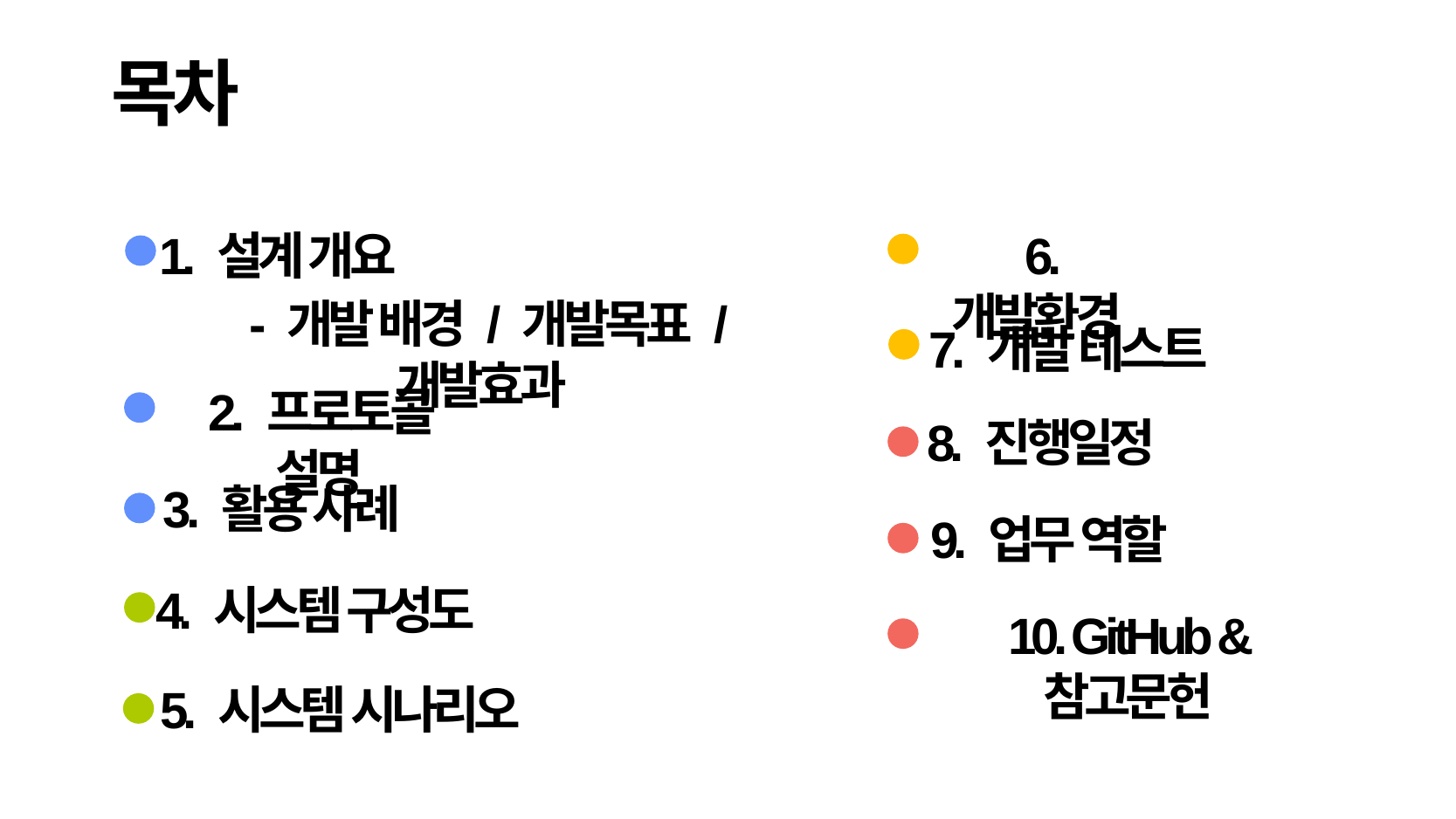

목차
1. 설계 개요
6. 개발환경

- 개발 배경 / 개발목표 / 개발효과
7. 개발 테스트

2. 프로토콜 설명

8. 진행일정

3. 활용 사례

9. 업무 역할

4. 시스템 구성도

10. GitHub & 참고문헌

5. 시스템 시나리오